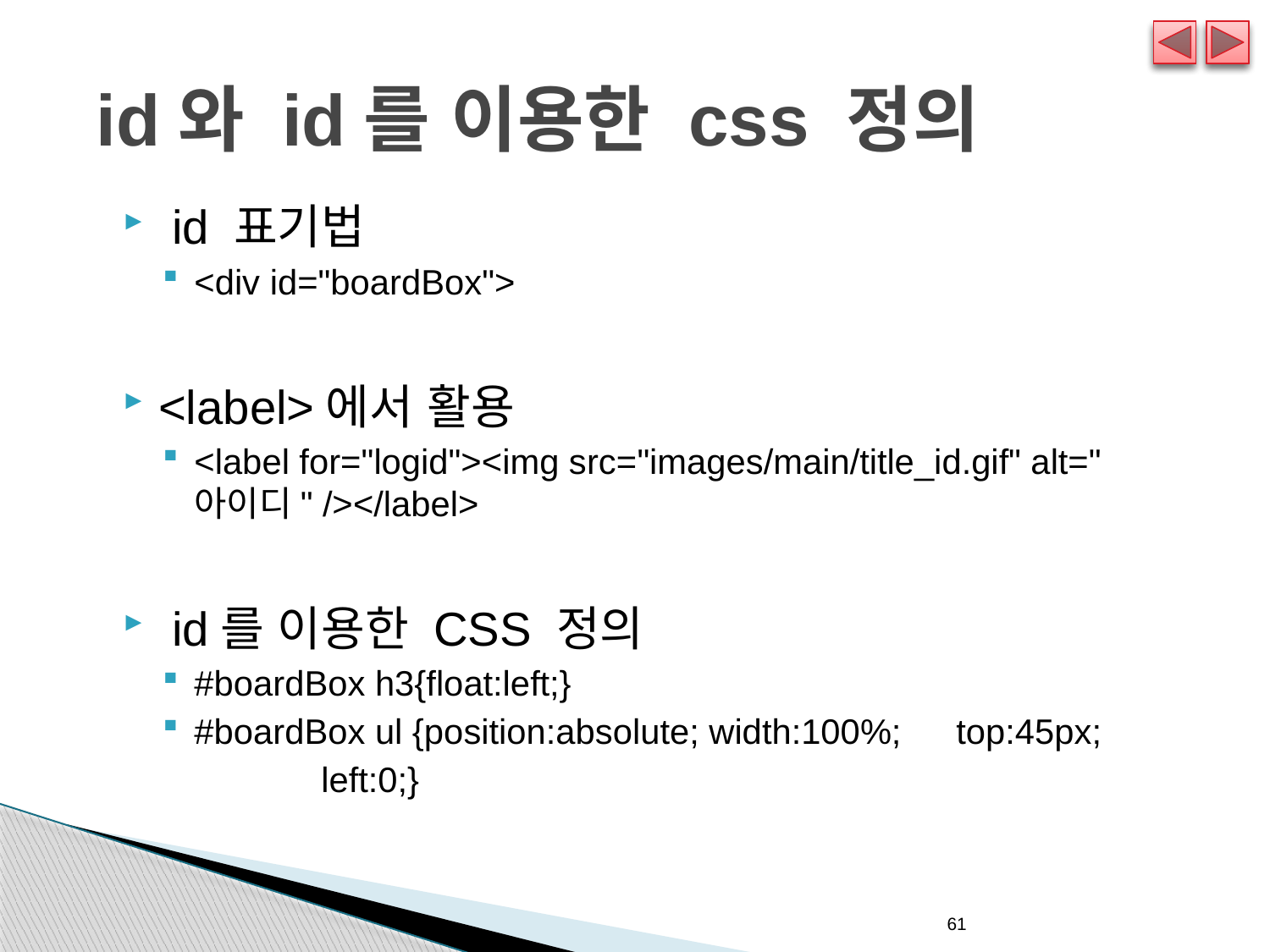

# id와 id를 이용한 css 정의
 id 표기법
<div id="boardBox">

<label>에서 활용
<label for="logid"><img src="images/main/title_id.gif" alt="아이디" /></label>

 id를 이용한 CSS 정의
#boardBox h3{float:left;}
#boardBox ul {position:absolute; width:100%; 	top:45px;
		left:0;}
61